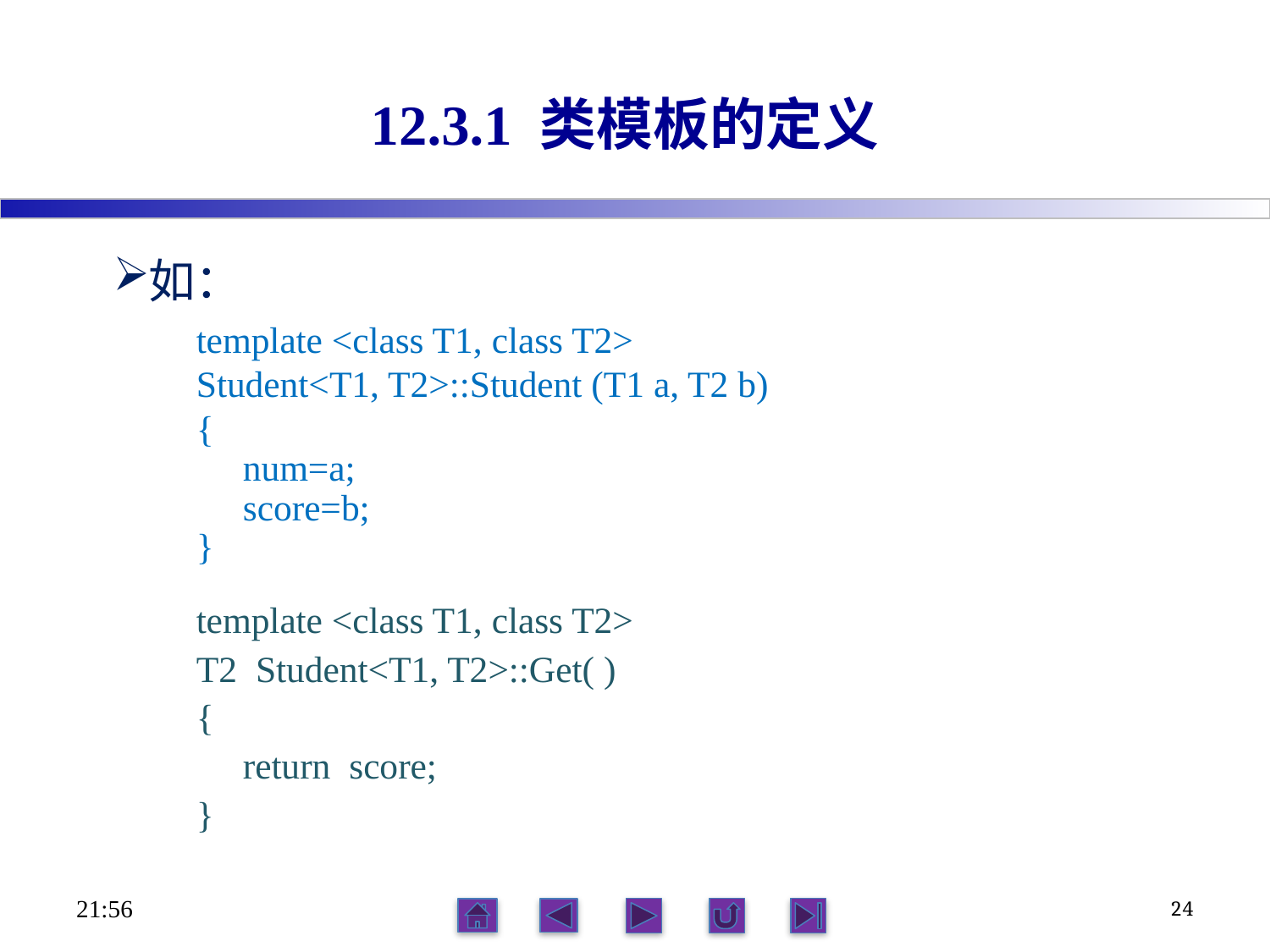

# 12.3.1 类模板的定义
如：
template <class T1, class T2>
Student<T1, T2>::Student (T1 a, T2 b)
{
     num=a;
     score=b;
}
template <class T1, class T2>
T2  Student<T1, T2>::Get( )
{
     return  score;
}
21:56
24